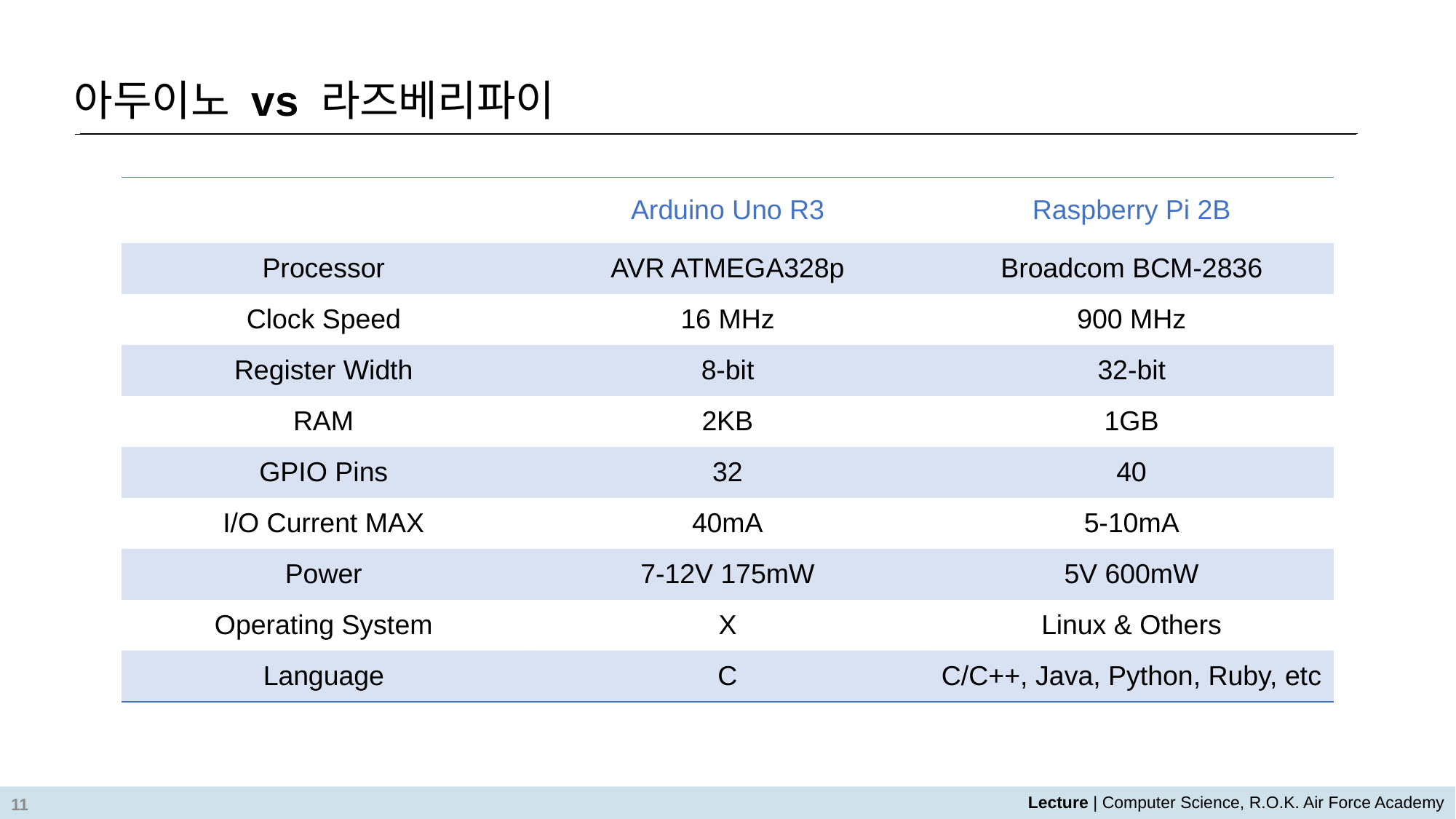

아두이노 vs 라즈베리파이

|  | Arduino Uno R3 | Raspberry Pi 2B |
| --- | --- | --- |
| Processor | AVR ATMEGA328p | Broadcom BCM-2836 |
| Clock Speed | 16 MHz | 900 MHz |
| Register Width | 8-bit | 32-bit |
| RAM | 2KB | 1GB |
| GPIO Pins | 32 | 40 |
| I/O Current MAX | 40mA | 5-10mA |
| Power | 7-12V 175mW | 5V 600mW |
| Operating System | X | Linux & Others |
| Language | C | C/C++, Java, Python, Ruby, etc |
11